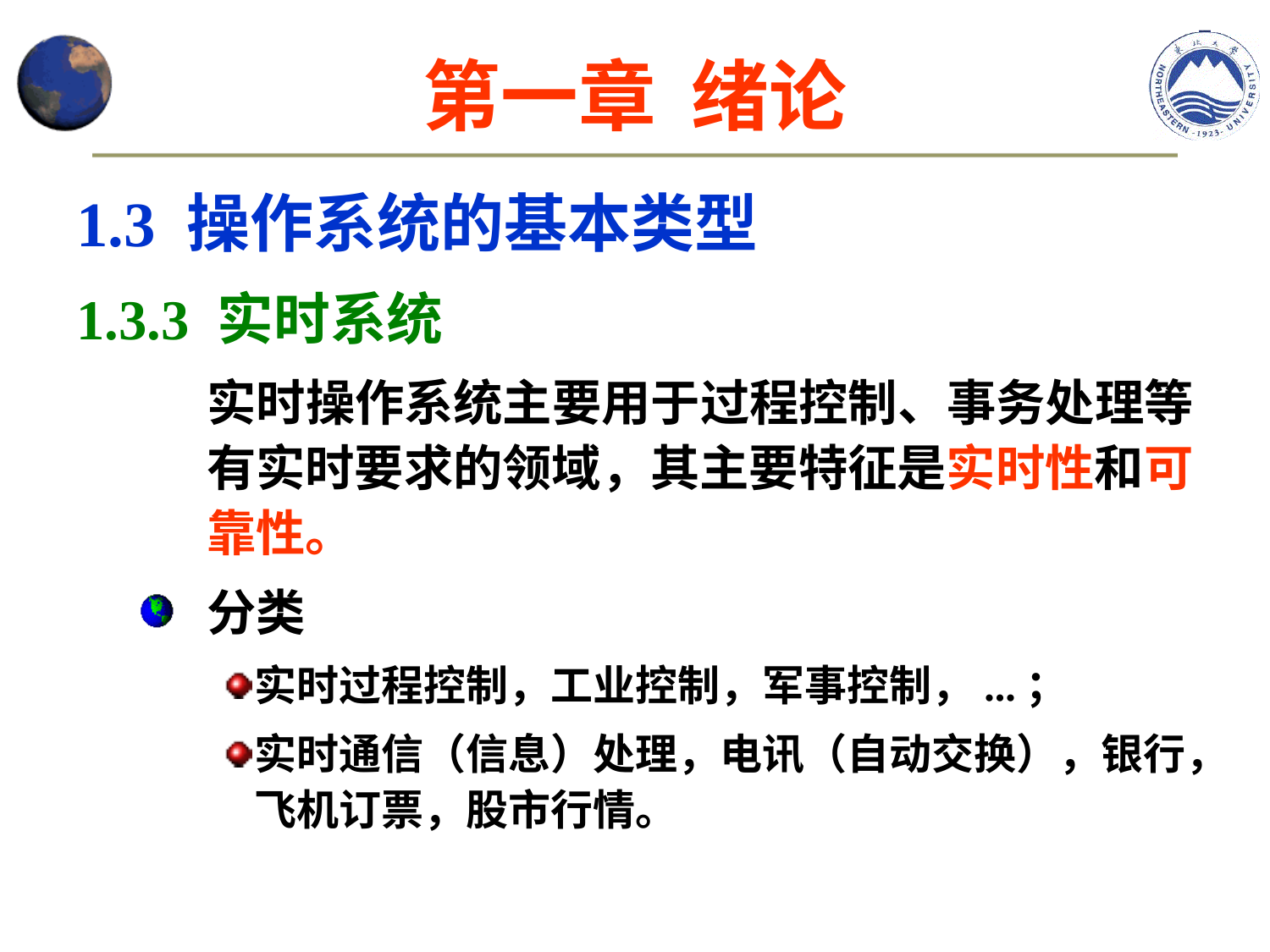

# 第一章  绪论
1.3 操作系统的基本类型
1.3.3 实时系统
      实时操作系统主要用于过程控制、事务处理等有实时要求的领域，其主要特征是实时性和可靠性。
分类
实时过程控制，工业控制，军事控制，...；
实时通信（信息）处理，电讯（自动交换），银行，飞机订票，股市行情。